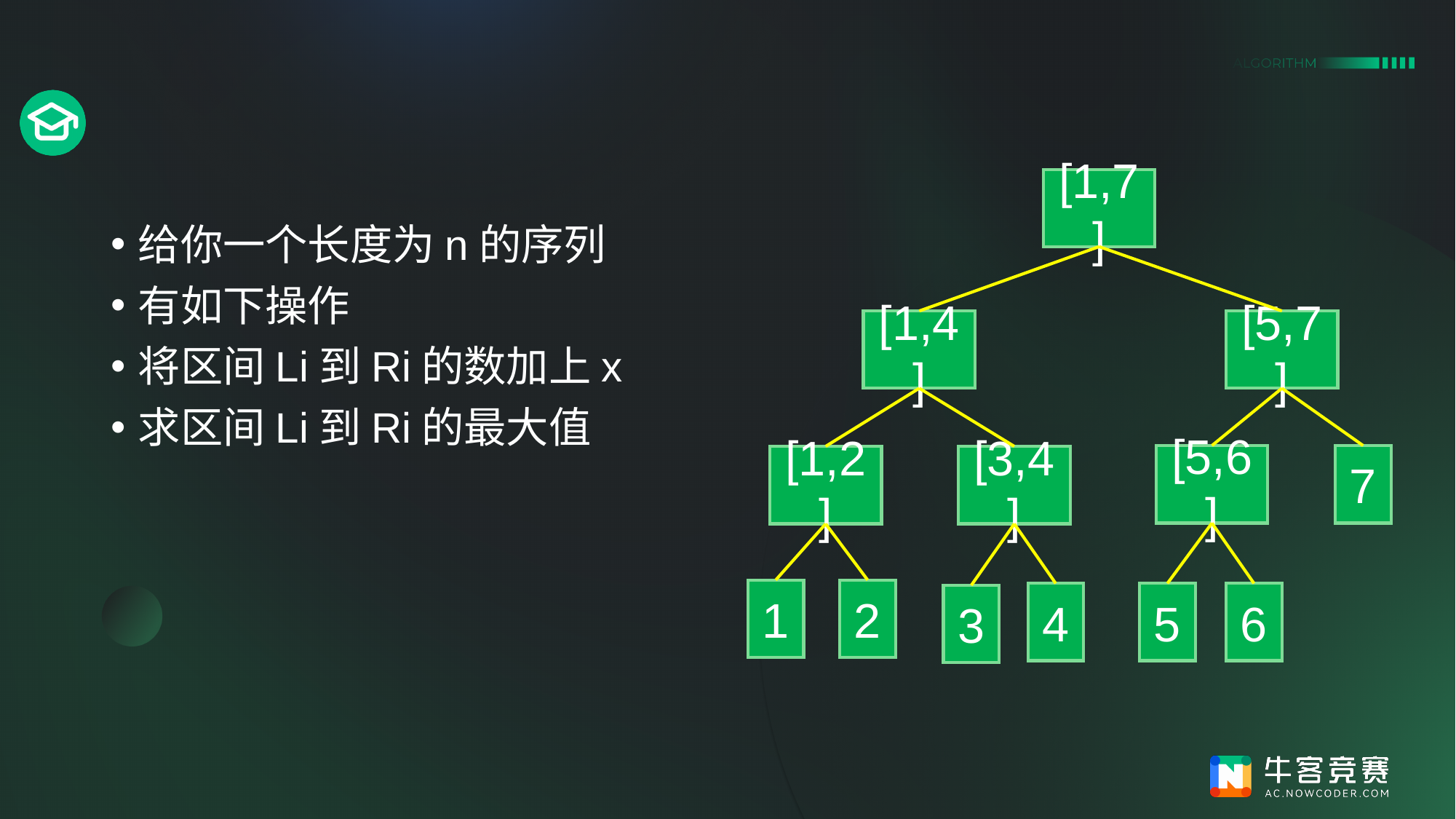

#
[1,7]
给你一个长度为n的序列
有如下操作
将区间Li到Ri的数加上x
求区间Li到Ri的最大值
[1,4]
[5,7]
[5,6]
7
[1,2]
[3,4]
1
2
4
5
6
3